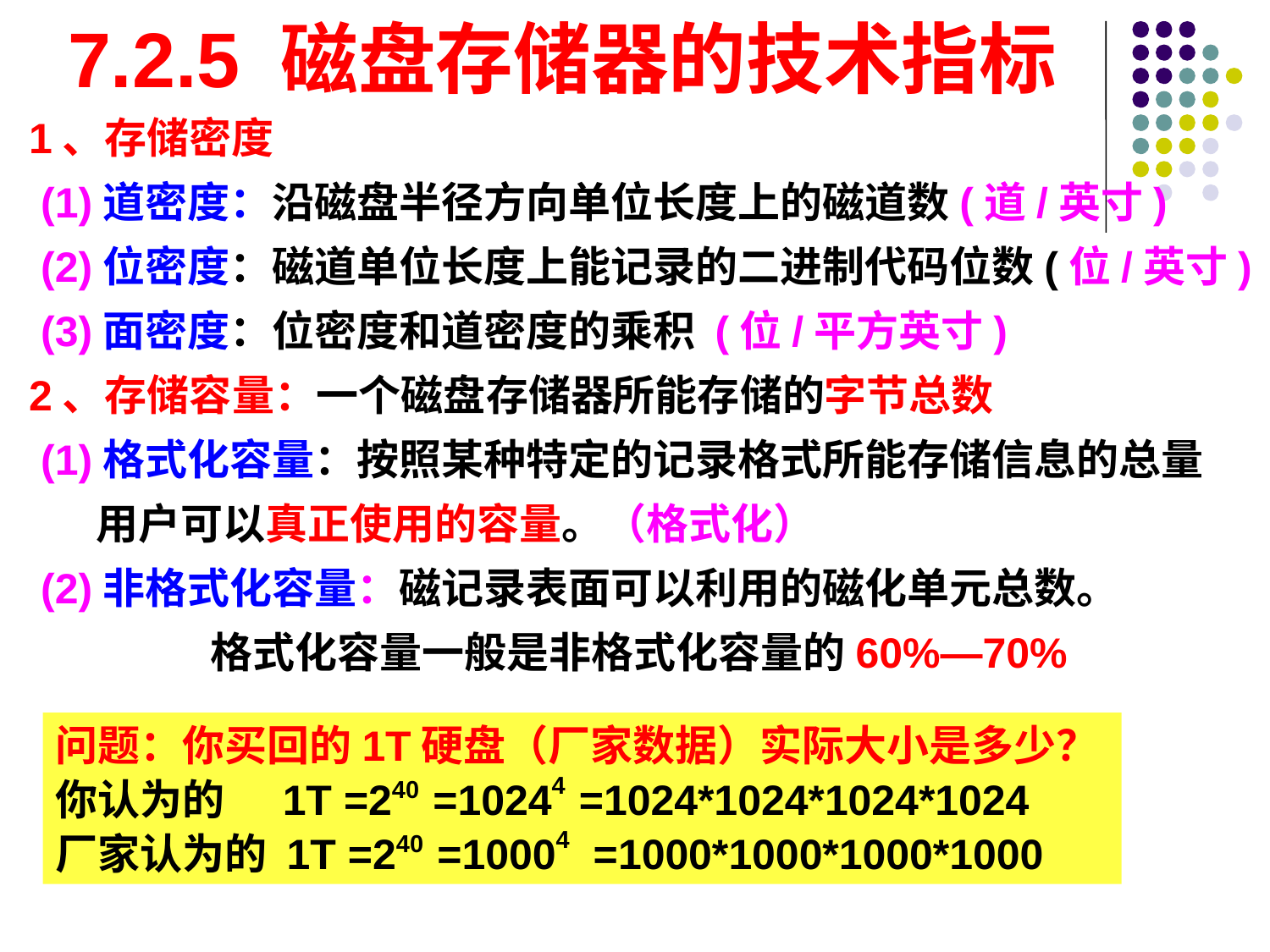

# 7.2.5 磁盘存储器的技术指标
1、存储密度
 (1)道密度：沿磁盘半径方向单位长度上的磁道数(道/英寸)
 (2)位密度：磁道单位长度上能记录的二进制代码位数(位/英寸)
 (3)面密度：位密度和道密度的乘积 (位/平方英寸)
2、存储容量：一个磁盘存储器所能存储的字节总数
 (1)格式化容量：按照某种特定的记录格式所能存储信息的总量
      用户可以真正使用的容量。（格式化）
 (2)非格式化容量：磁记录表面可以利用的磁化单元总数。
                  格式化容量一般是非格式化容量的60%—70%
问题：你买回的1T硬盘（厂家数据）实际大小是多少？
你认为的     1T =240  =10244  =1024*1024*1024*1024
厂家认为的 1T =240  =10004  =1000*1000*1000*1000